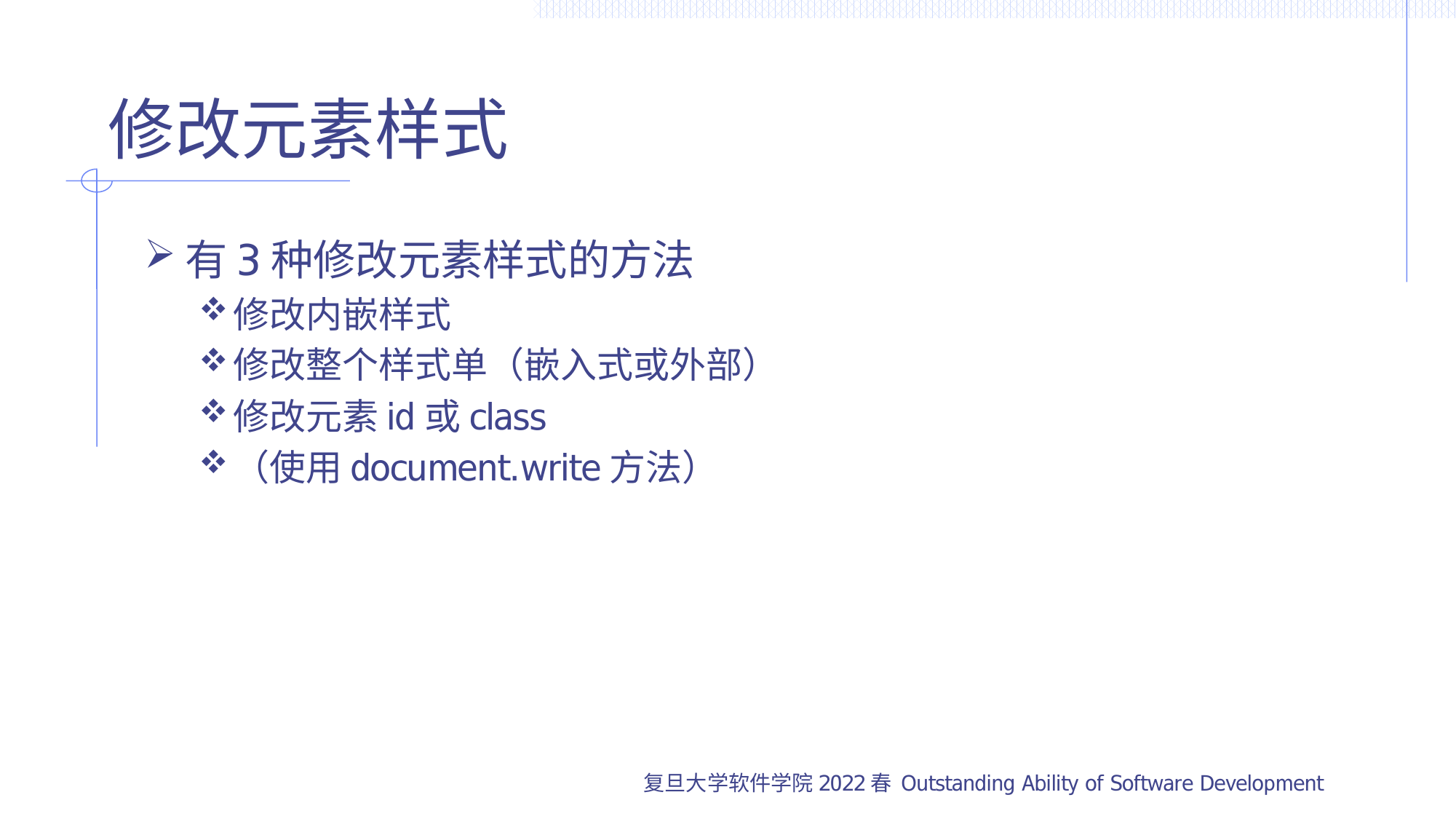

# 修改元素样式
有3种修改元素样式的方法
修改内嵌样式
修改整个样式单（嵌入式或外部）
修改元素id或class
（使用document.write方法）